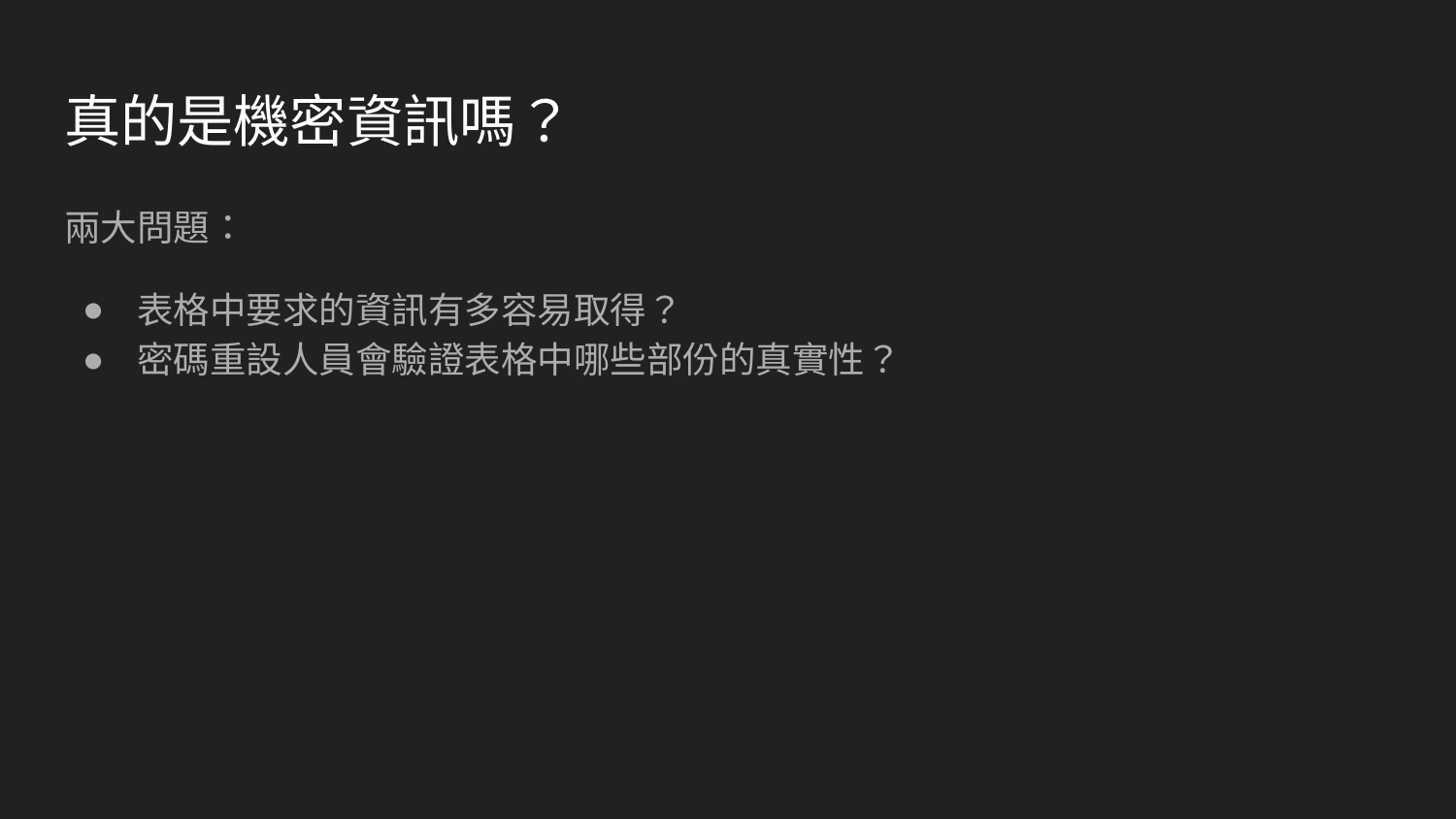

# 真的是機密資訊嗎？
兩大問題：
表格中要求的資訊有多容易取得？
密碼重設人員會驗證表格中哪些部份的真實性？